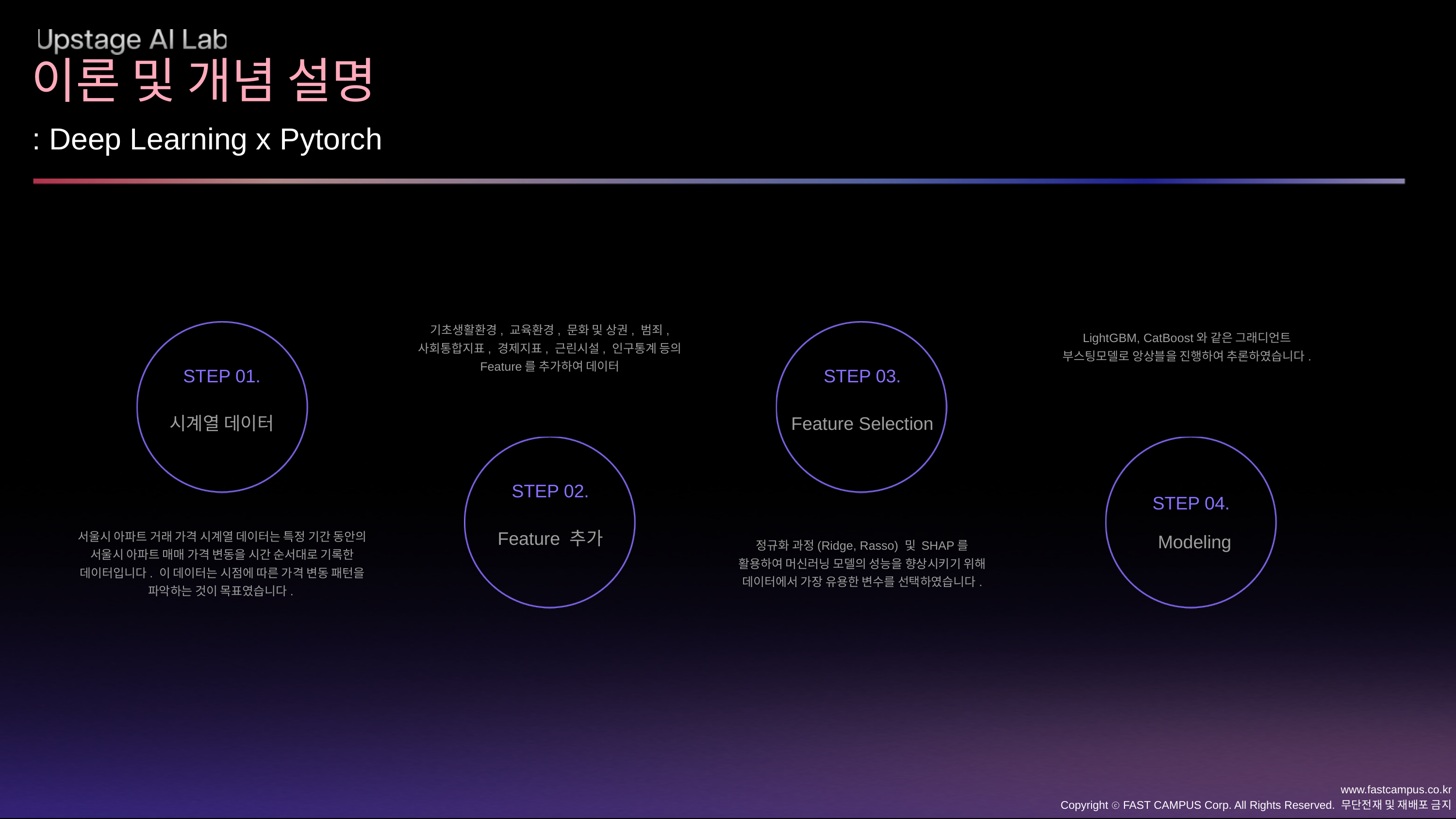

이론 및 개념 설명
: Deep Learning x Pytorch

기초생활환경, 교육환경, 문화 및 상권, 범죄, 사회통합지표, 경제지표, 근린시설, 인구통계 등의 Feature를 추가하여 데이터

LightGBM, CatBoost와 같은 그래디언트 부스팅모델로 앙상블을 진행하여 추론하였습니다.
STEP 01.
STEP 03.
시계열 데이터
Feature Selection

STEP 02.
STEP 04.
서울시 아파트 거래 가격 시계열 데이터는 특정 기간 동안의 서울시 아파트 매매 가격 변동을 시간 순서대로 기록한 데이터입니다. 이 데이터는 시점에 따른 가격 변동 패턴을 파악하는 것이 목표였습니다.
Feature 추가
Modeling
정규화 과정(Ridge, Rasso) 및 SHAP를 활용하여 머신러닝 모델의 성능을 향상시키기 위해 데이터에서 가장 유용한 변수를 선택하였습니다.
www.fastcampus.co.kr
Copyright ⓒ FAST CAMPUS Corp. All Rights Reserved. 무단전재 및 재배포 금지